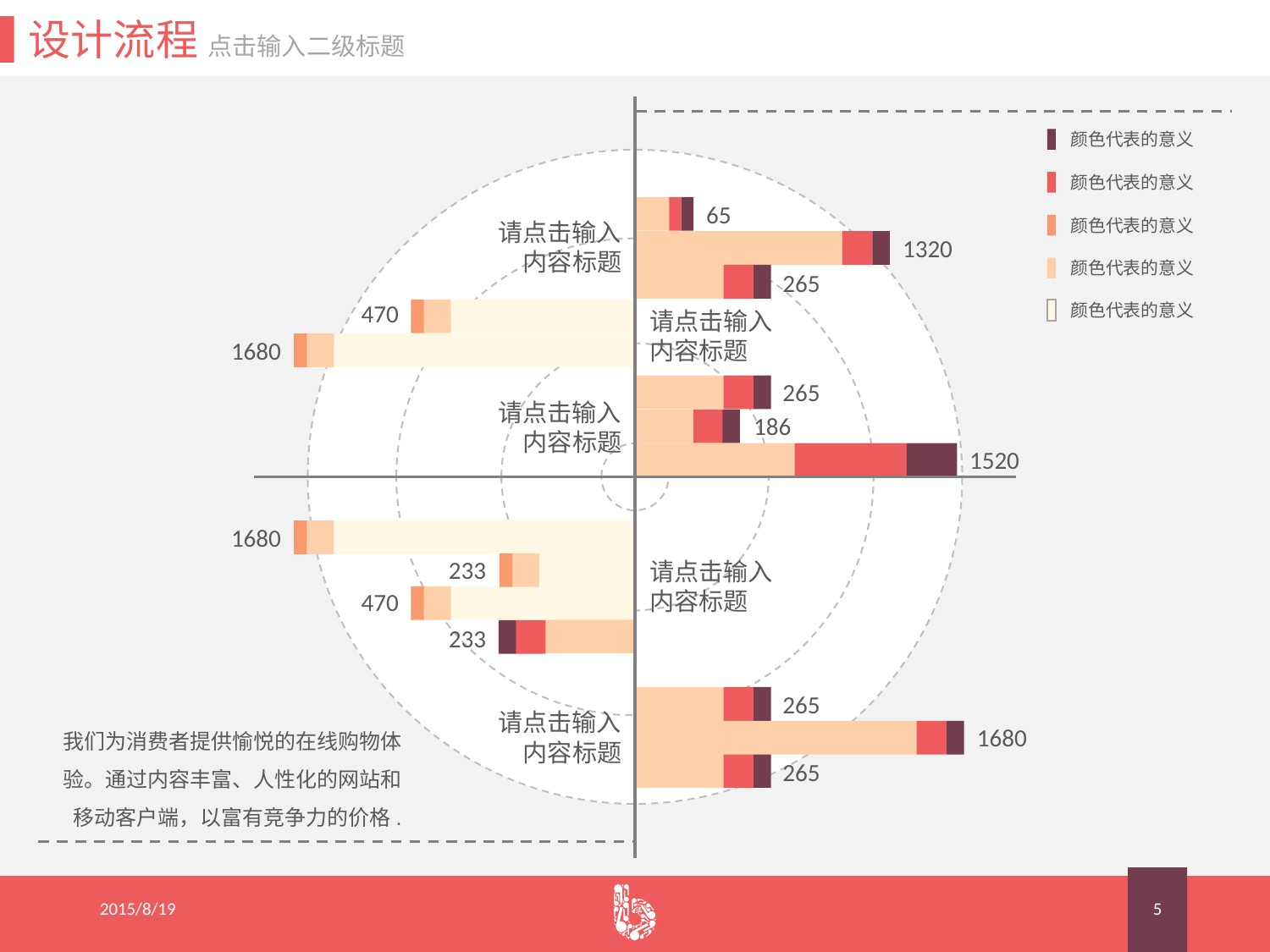

设计流程 点击输入二级标题

颜色代表的意义

颜色代表的意义

65

1320

265

颜色代表的意义

请点击输入
内容标题
颜色代表的意义

470

1680

颜色代表的意义

请点击输入
内容标题
265

186

1520

请点击输入
内容标题
1680

233

470

233

请点击输入
内容标题
265

1680

265

请点击输入
内容标题
我们为消费者提供愉悦的在线购物体验。通过内容丰富、人性化的网站和移动客户端，以富有竞争力的价格.
2015/8/19
5